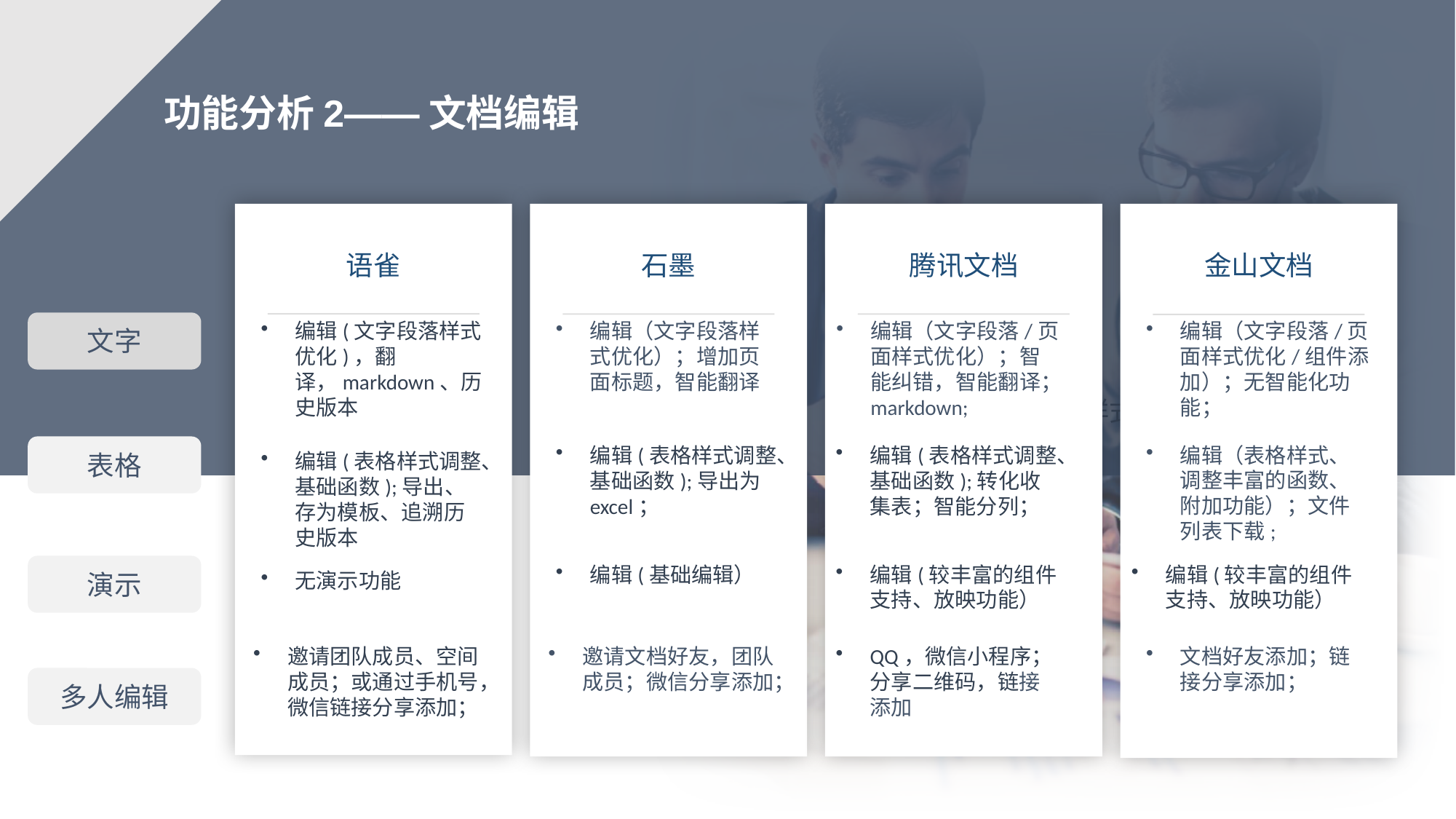

编辑(幻灯片基础样式编辑）
功能分析2——文档编辑

金山文档

石墨

腾讯文档

语雀
编辑(文字段落样式优化)，翻译，markdown、历史版本
编辑（文字段落/页面样式优化）；智能纠错，智能翻译；markdown;
编辑（文字段落/页面样式优化/组件添加）；无智能化功能；

编辑（文字段落样式优化）；增加页面标题，智能翻译
文字

编辑(表格样式调整、基础函数);导出为excel；
编辑(表格样式调整、基础函数);转化收集表；智能分列；
编辑（表格样式、调整丰富的函数、附加功能）；文件列表下载;
表格
编辑(表格样式调整、基础函数);导出、存为模板、追溯历史版本

编辑(基础编辑）
编辑(较丰富的组件支持、放映功能）
编辑(较丰富的组件支持、放映功能）
无演示功能
演示
邀请文档好友，团队成员；微信分享添加；
QQ，微信小程序；分享二维码，链接添加
文档好友添加；链接分享添加；
邀请团队成员、空间成员；或通过手机号，微信链接分享添加；

多人编辑